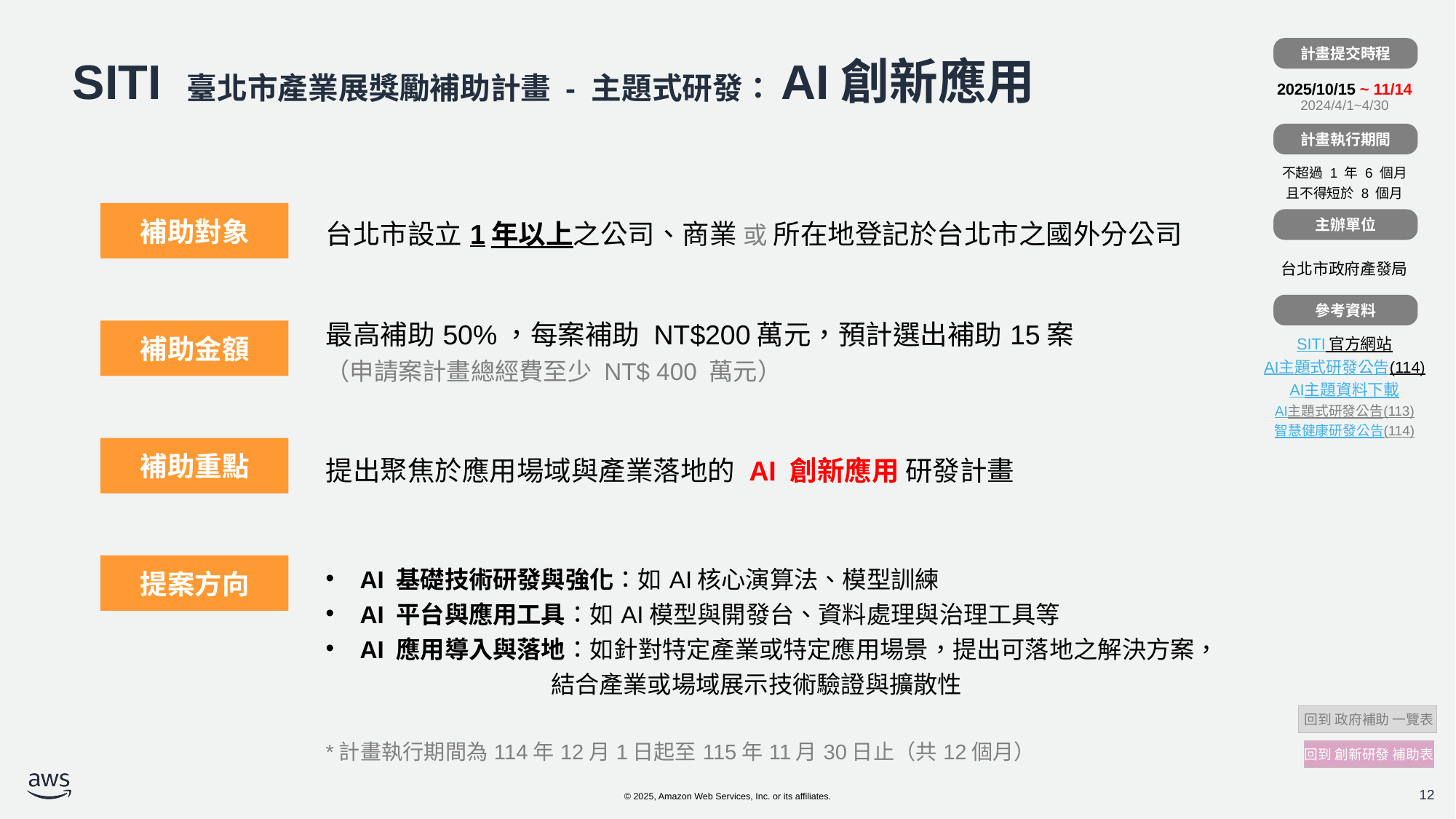

計畫提交時程
|  |
| --- |
| 2025/10/15 ~ 11/14 2024/4/1~4/30 |
|  |
| 不超過 1 年 6 個月 且不得短於 8 個月 |
|  |
| 台北市政府產發局 |
|  |
| SITI 官方網站 AI主題式研發公告(114) AI主題資料下載 AI主題式研發公告(113) 智慧健康研發公告(114) |
# SITI 臺北市產業展獎勵補助計畫 - 主題式研發：AI創新應用
計畫執行期間
| 計畫補助對象 | 台北市設立1年以上之公司、商業 或 所在地登記於台北市之國外分公司 |
| --- | --- |
| 計畫補助金額 | 最高補助50%，每案補助 NT$200萬元，預計選出補助15案 （申請案計畫總經費至少 NT$ 400 萬元） |
| 計畫補助條件 | 提出聚焦於應用場域與產業落地的 AI 創新應用 研發計畫 |
|  | AI 基礎技術研發與強化：如AI核心演算法、模型訓練 AI 平台與應用工具：如AI模型與開發台、資料處理與治理工具等 AI 應用導入與落地：如針對特定產業或特定應用場景，提出可落地之解決方案， 結合產業或場域展示技術驗證與擴散性 \*計畫執行期間為114年12月1日起至115年11月30日止（共12個月） |
補助對象
主辦單位
參考資料
補助金額
補助重點
提案方向
 回到 政府補助 一覽表
回到 創新研發 補助表
12